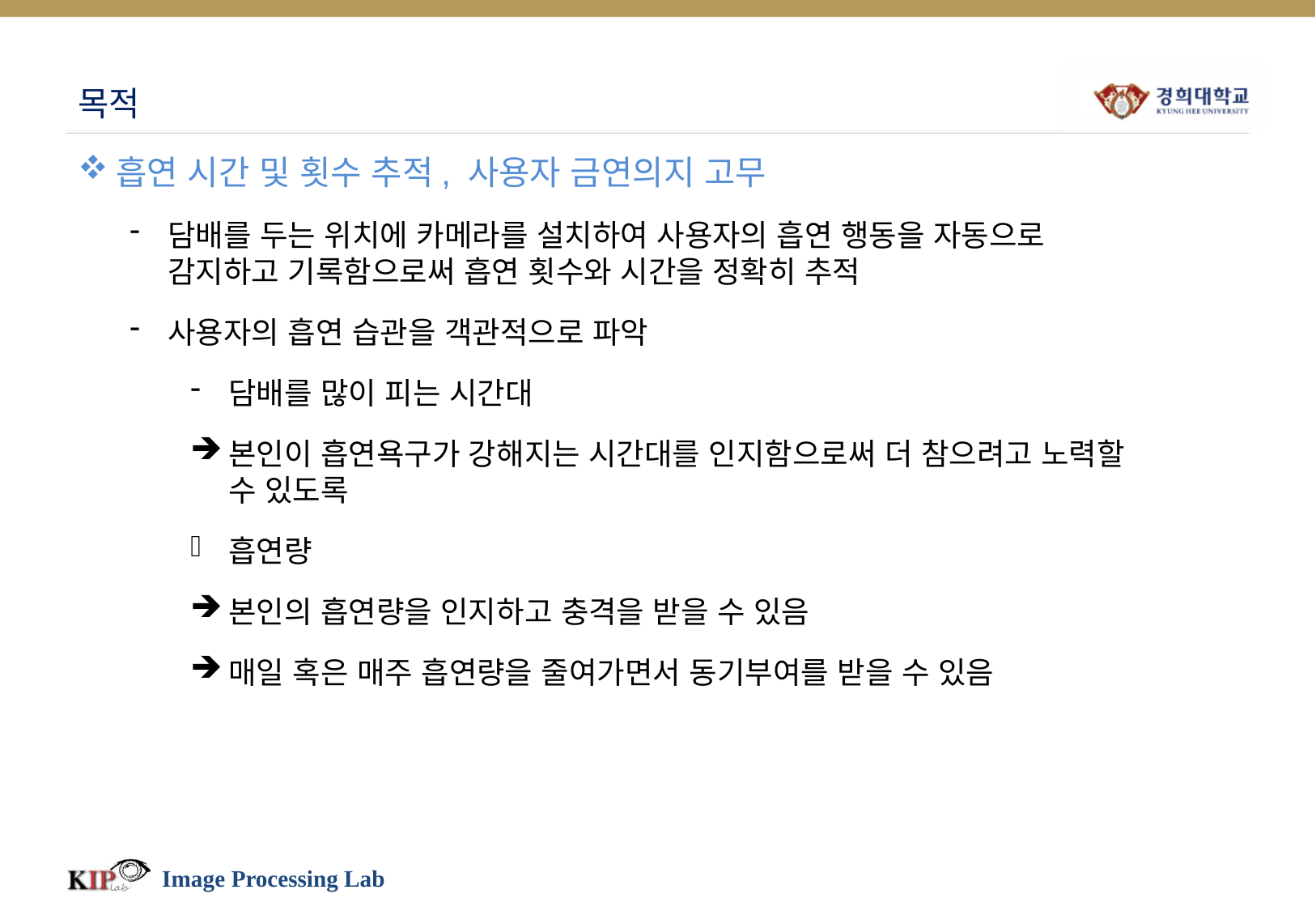

# 목적
흡연 시간 및 횟수 추적, 사용자 금연의지 고무
담배를 두는 위치에 카메라를 설치하여 사용자의 흡연 행동을 자동으로 감지하고 기록함으로써 흡연 횟수와 시간을 정확히 추적
사용자의 흡연 습관을 객관적으로 파악
담배를 많이 피는 시간대
본인이 흡연욕구가 강해지는 시간대를 인지함으로써 더 참으려고 노력할 수 있도록
흡연량
본인의 흡연량을 인지하고 충격을 받을 수 있음
매일 혹은 매주 흡연량을 줄여가면서 동기부여를 받을 수 있음
Image Processing Lab